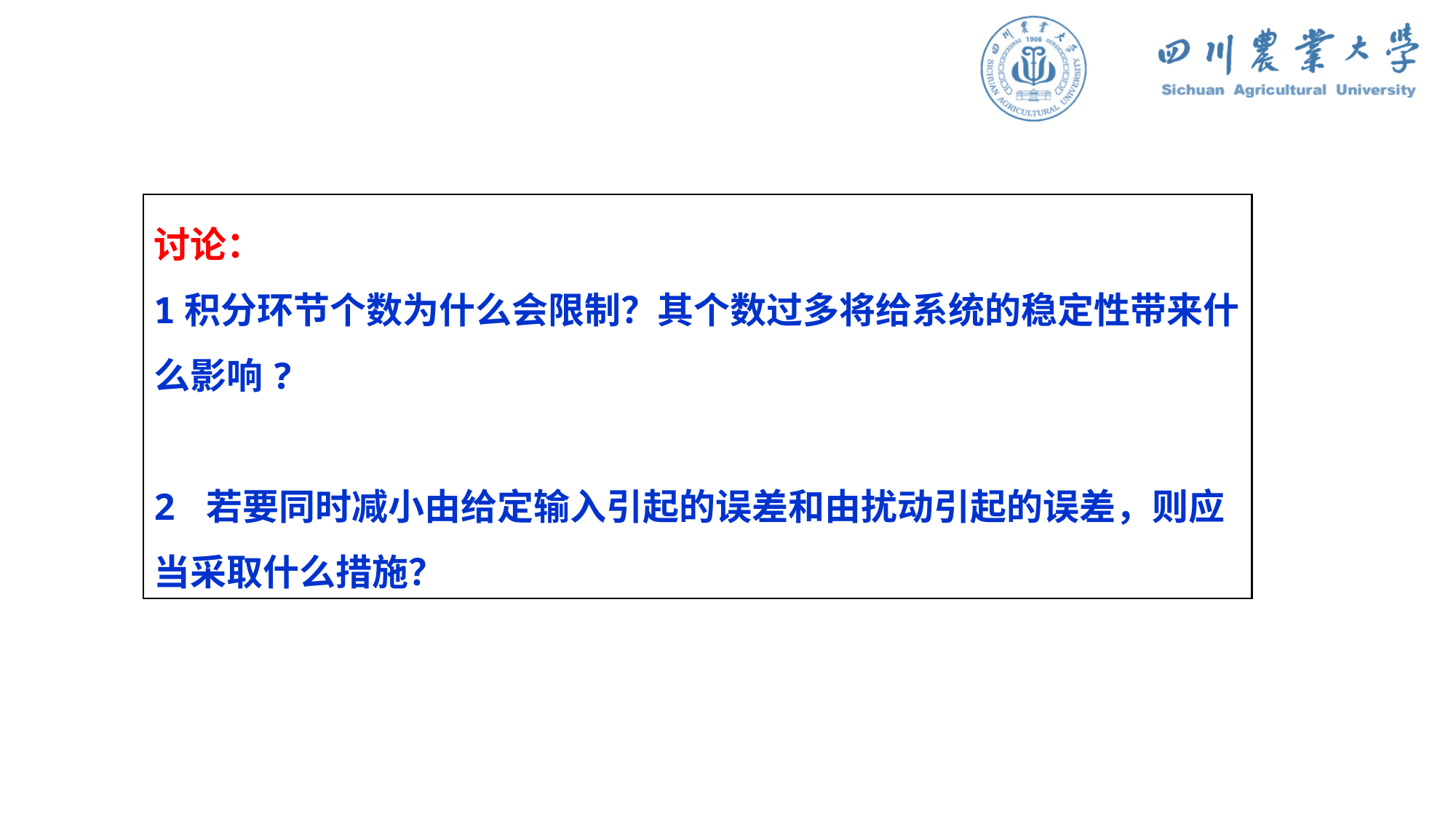

讨论：
1积分环节个数为什么会限制？其个数过多将给系统的稳定性带来什么影响?

2 若要同时减小由给定输入引起的误差和由扰动引起的误差，则应当采取什么措施？